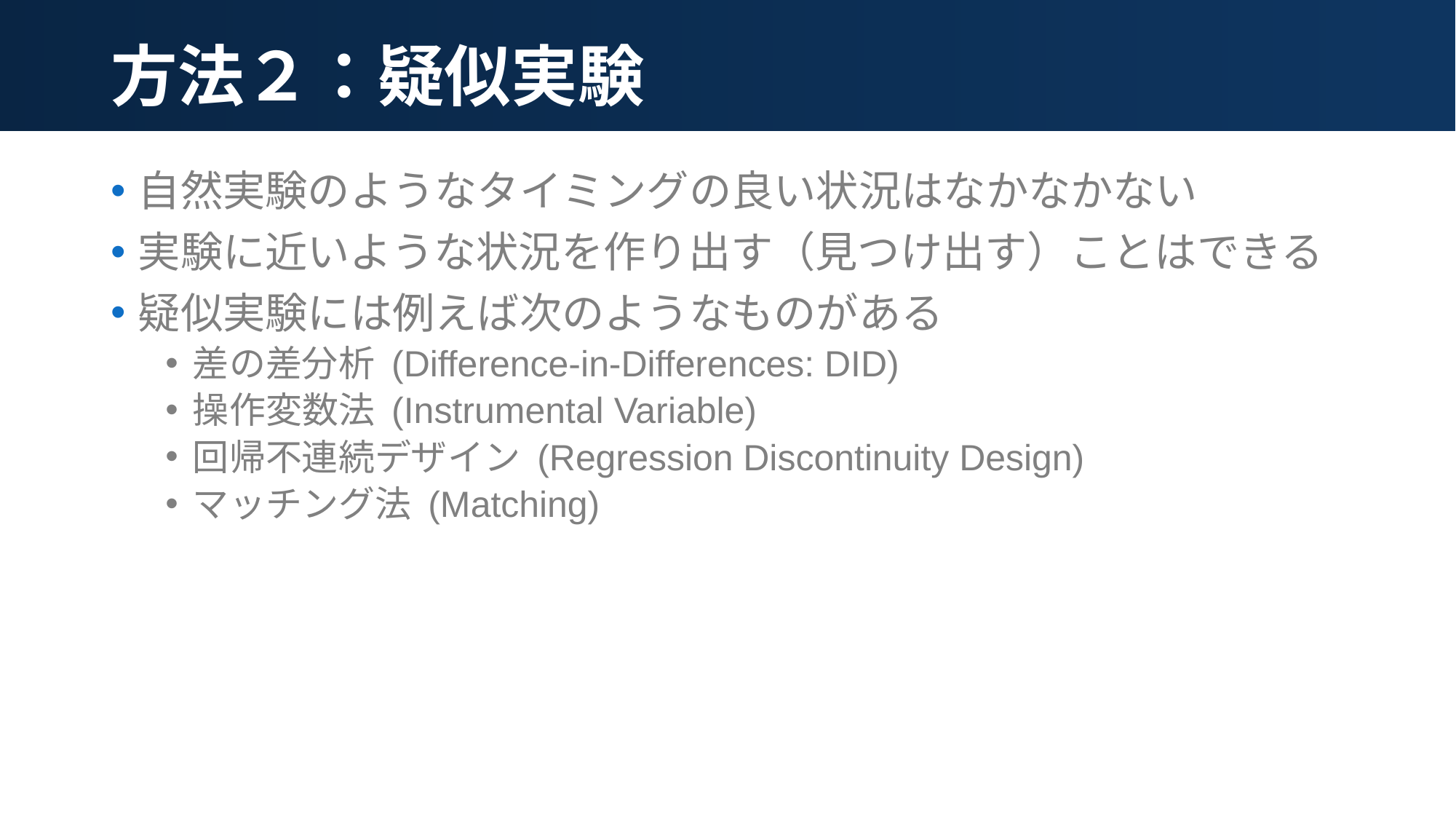

# 方法２：疑似実験
自然実験のようなタイミングの良い状況はなかなかない
実験に近いような状況を作り出す（見つけ出す）ことはできる
疑似実験には例えば次のようなものがある
差の差分析 (Difference-in-Differences: DID)
操作変数法 (Instrumental Variable)
回帰不連続デザイン (Regression Discontinuity Design)
マッチング法 (Matching)